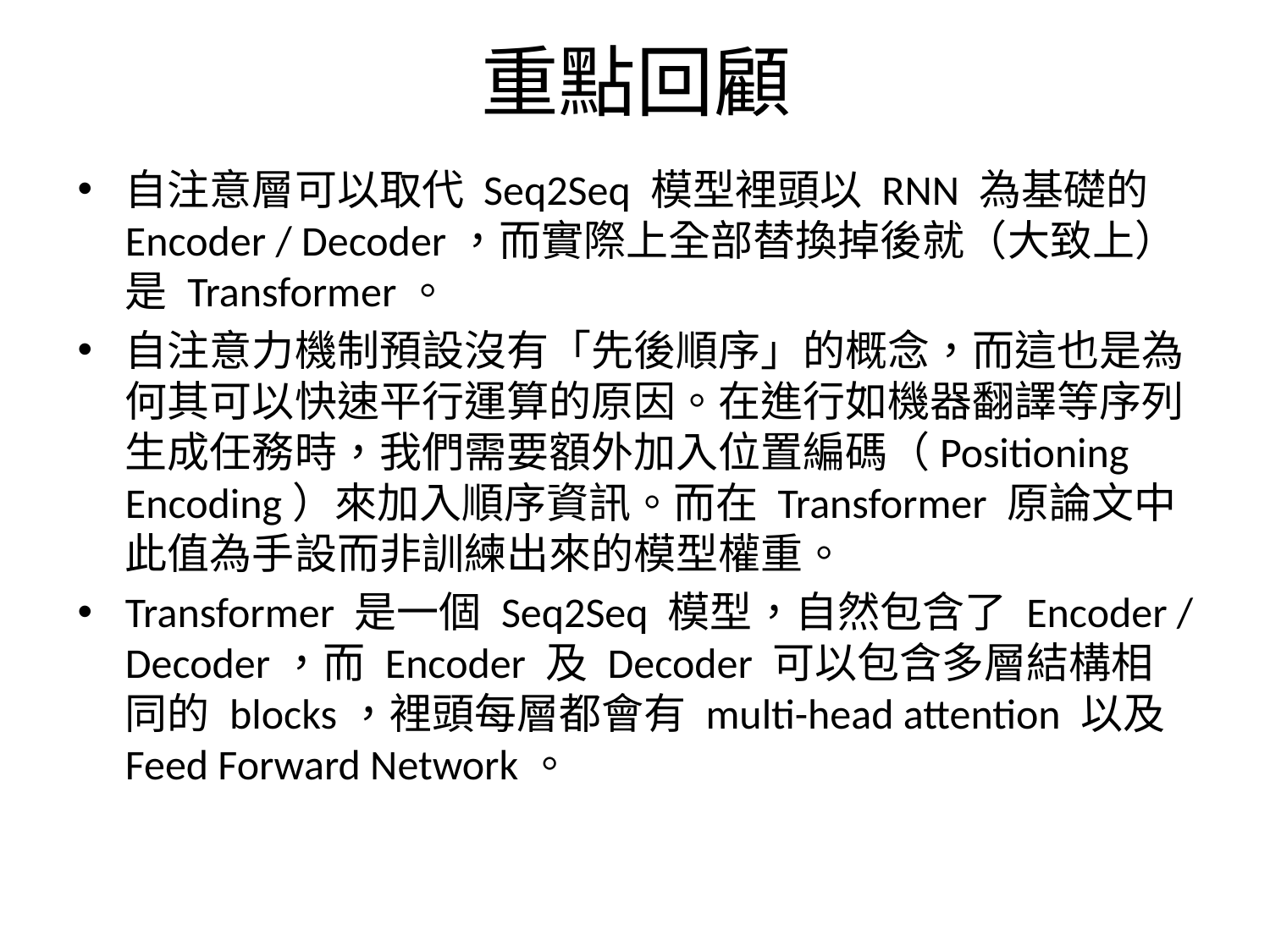

# 重點回顧
自注意層可以取代 Seq2Seq 模型裡頭以 RNN 為基礎的 Encoder / Decoder，而實際上全部替換掉後就（大致上）是 Transformer。
自注意力機制預設沒有「先後順序」的概念，而這也是為何其可以快速平行運算的原因。在進行如機器翻譯等序列生成任務時，我們需要額外加入位置編碼（Positioning Encoding）來加入順序資訊。而在 Transformer 原論文中此值為手設而非訓練出來的模型權重。
Transformer 是一個 Seq2Seq 模型，自然包含了 Encoder / Decoder，而 Encoder 及 Decoder 可以包含多層結構相同的 blocks，裡頭每層都會有 multi-head attention 以及 Feed Forward Network。